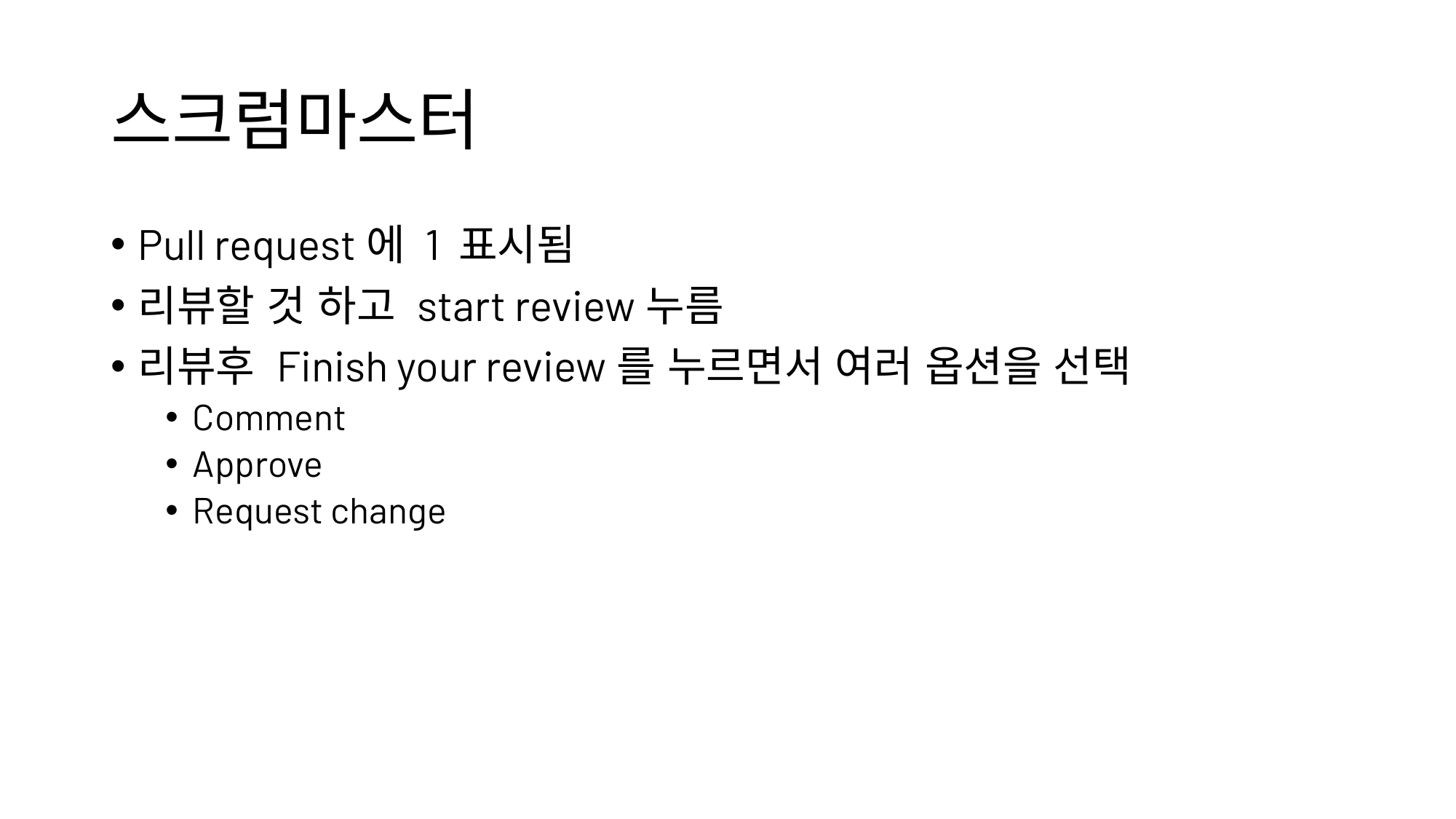

# 스크럼마스터
Pull request에 1 표시됨
리뷰할 것 하고 start review누름
리뷰후 Finish your review를 누르면서 여러 옵션을 선택
Comment
Approve
Request change